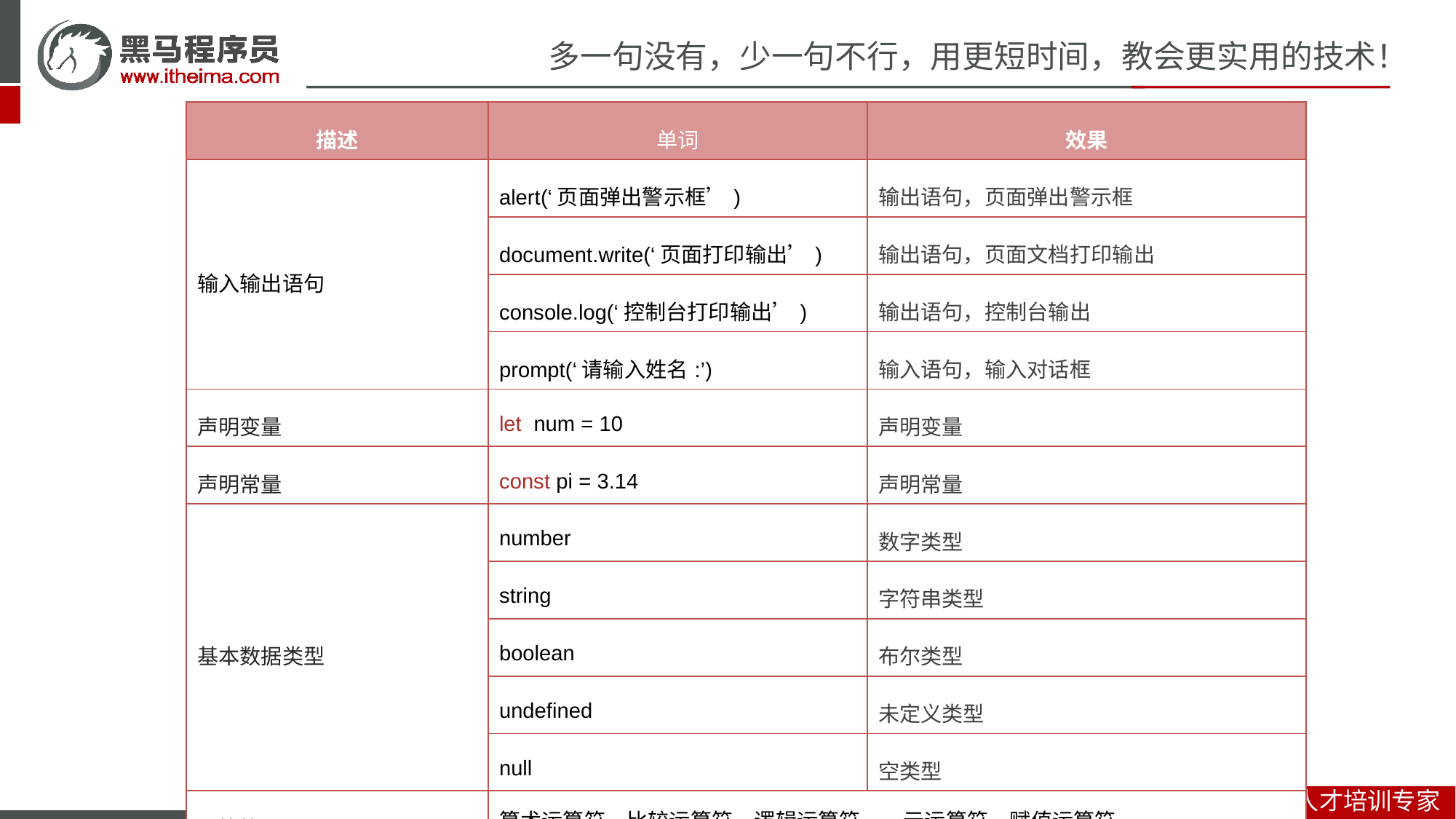

| 描述 | 单词 | 效果 |
| --- | --- | --- |
| 输入输出语句 | alert(‘页面弹出警示框’) | 输出语句，页面弹出警示框 |
|  | document.write(‘页面打印输出’) | 输出语句，页面文档打印输出 |
|  | console.log(‘控制台打印输出’) | 输出语句，控制台输出 |
|  | prompt(‘请输入姓名:’) | 输入语句，输入对话框 |
| 声明变量 | let num = 10 | 声明变量 |
| 声明常量 | const pi = 3.14 | 声明常量 |
| 基本数据类型 | number | 数字类型 |
|  | string | 字符串类型 |
|  | boolean | 布尔类型 |
|  | undefined | 未定义类型 |
|  | null | 空类型 |
| 运算符 | 算术运算符、比较运算符、逻辑运算符、一元运算符、赋值运算符 |  |